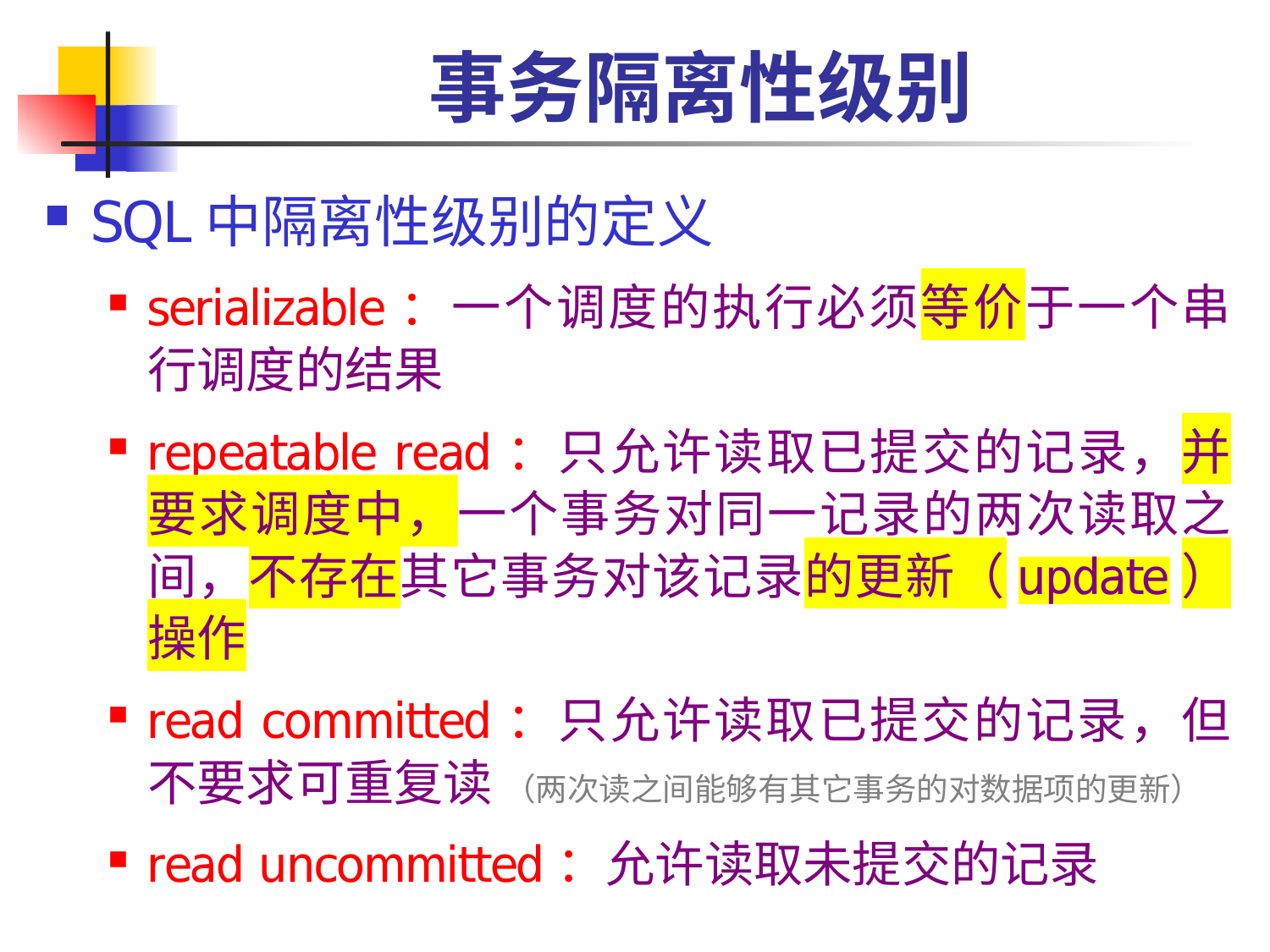

# 事务隔离性级别
SQL中隔离性级别的定义
serializable：一个调度的执行必须等价于一个串行调度的结果
repeatable read：只允许读取已提交的记录，并要求调度中，一个事务对同一记录的两次读取之间，不存在其它事务对该记录的更新（update）操作
read committed：只允许读取已提交的记录，但不要求可重复读 （两次读之间能够有其它事务的对数据项的更新）
read uncommitted：允许读取未提交的记录